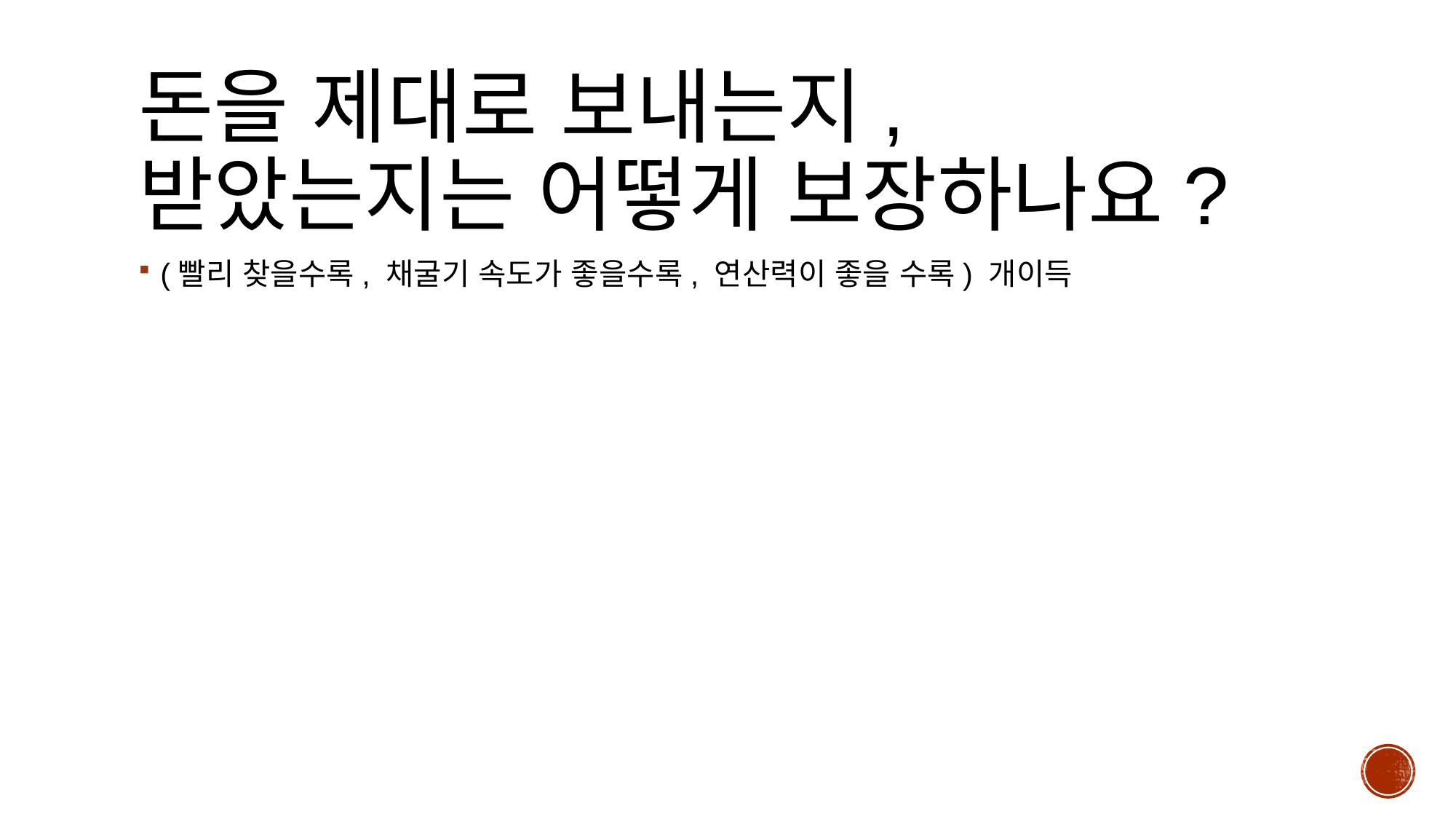

# 돈을 제대로 보내는지, 받았는지는 어떻게 보장하나요?
(빨리 찾을수록, 채굴기 속도가 좋을수록, 연산력이 좋을 수록) 개이득